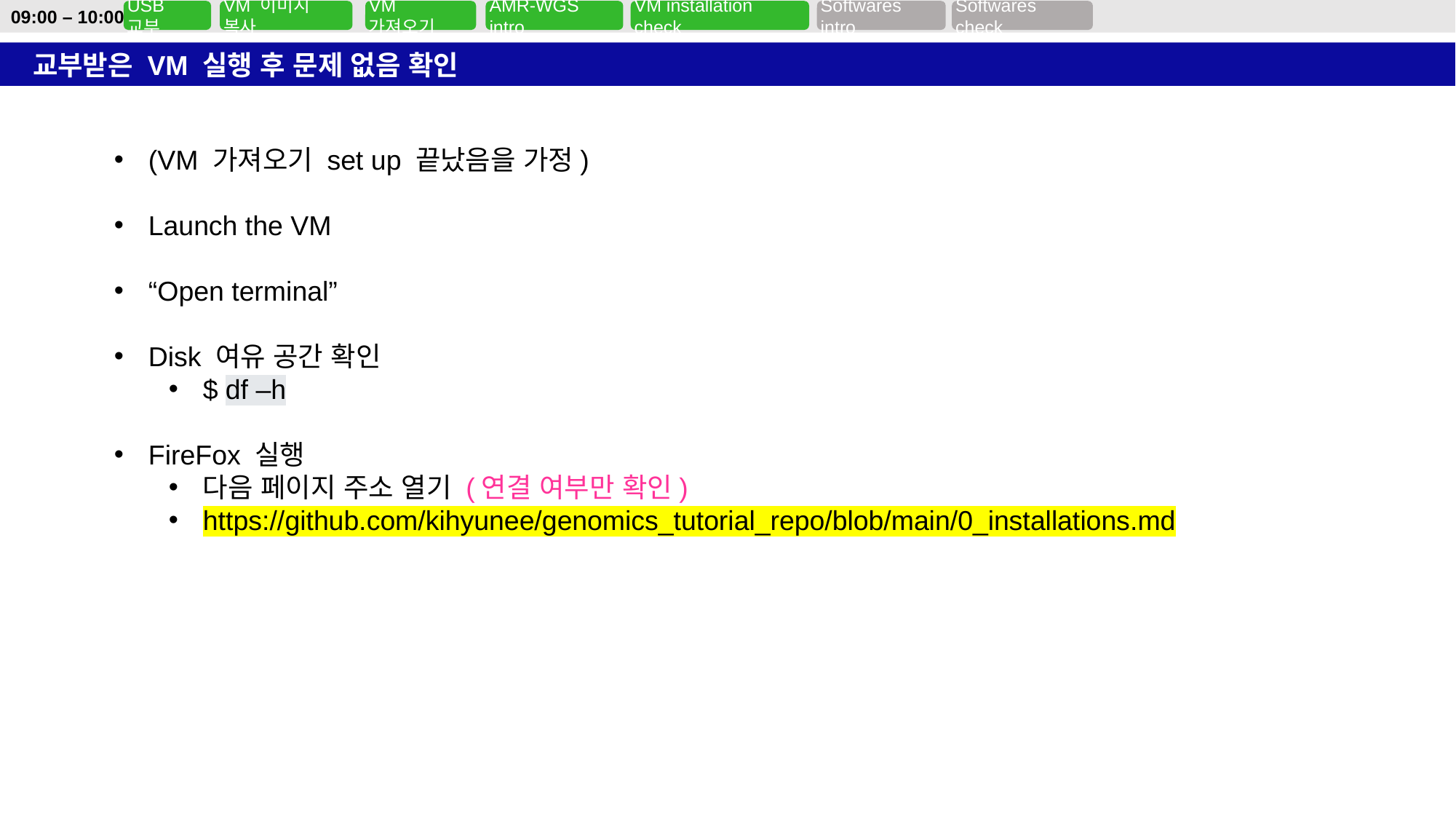

09:00 – 10:00
USB 교부
VM 이미지 복사
VM 가져오기
AMR-WGS intro
VM installation check
Softwares intro
Softwares check
교부받은 VM 실행 후 문제 없음 확인
(VM 가져오기 set up 끝났음을 가정)

Launch the VM

“Open terminal”

Disk 여유 공간 확인
$ df –h

FireFox 실행
다음 페이지 주소 열기 (연결 여부만 확인)
https://github.com/kihyunee/genomics_tutorial_repo/blob/main/0_installations.md